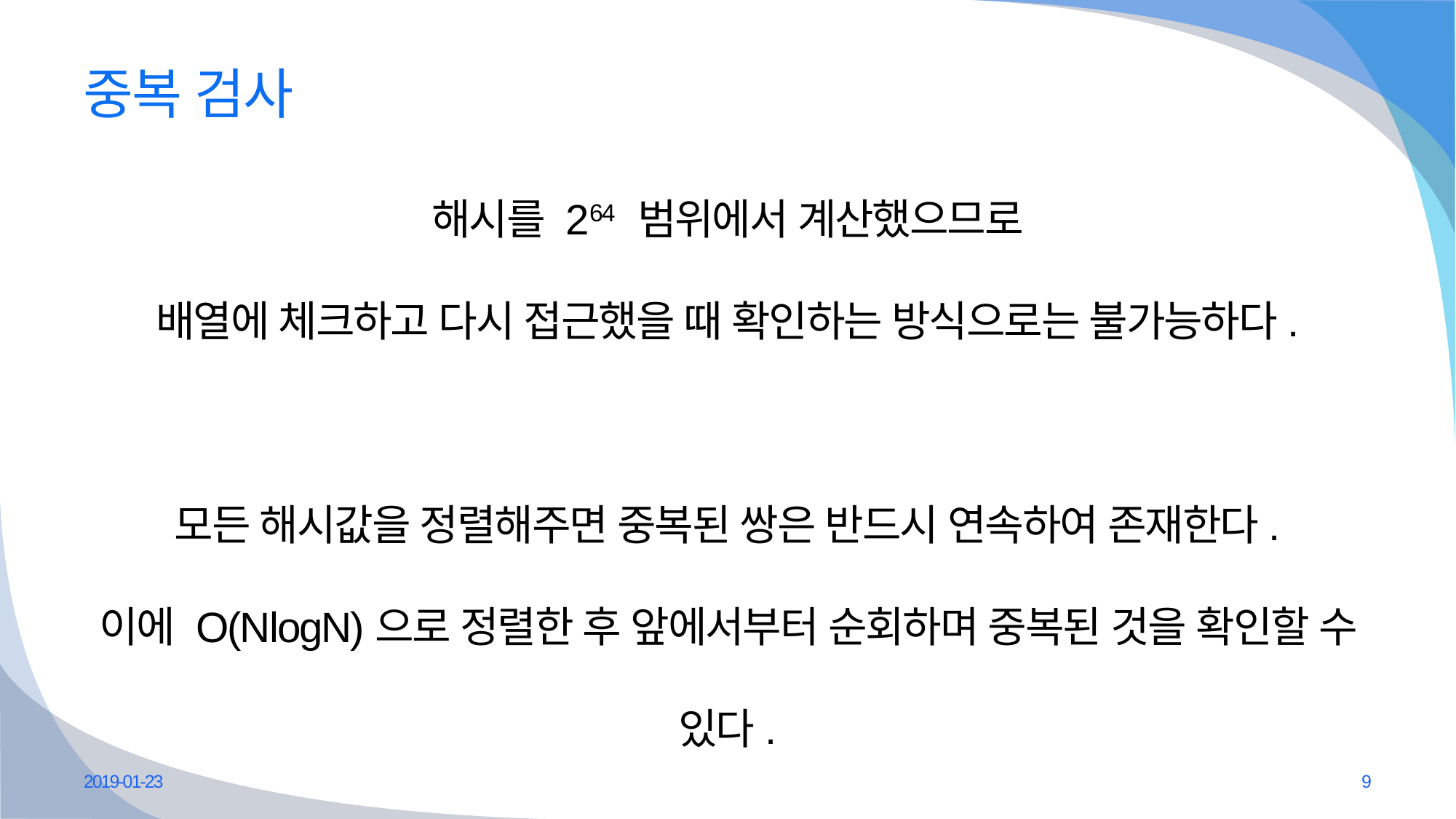

# 중복 검사

해시를 264 범위에서 계산했으므로
배열에 체크하고 다시 접근했을 때 확인하는 방식으로는 불가능하다.

모든 해시값을 정렬해주면 중복된 쌍은 반드시 연속하여 존재한다.
이에 O(NlogN)으로 정렬한 후 앞에서부터 순회하며 중복된 것을 확인할 수 있다.
2019-01-23
9